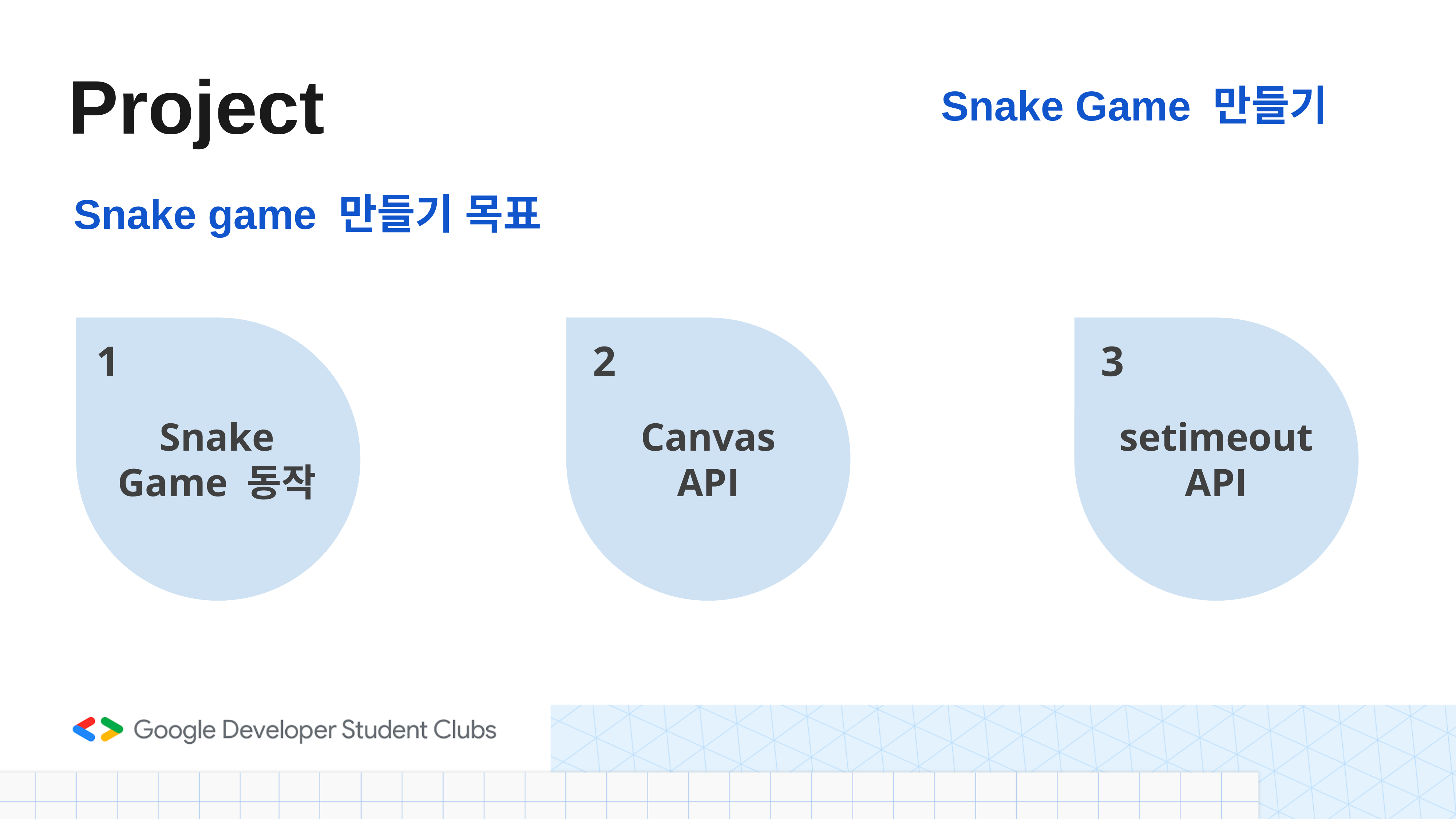

# Project
Snake Game 만들기
Snake game 만들기 목표

1
2
3
Snake
Game 동작
Canvas
API
setimeout
API